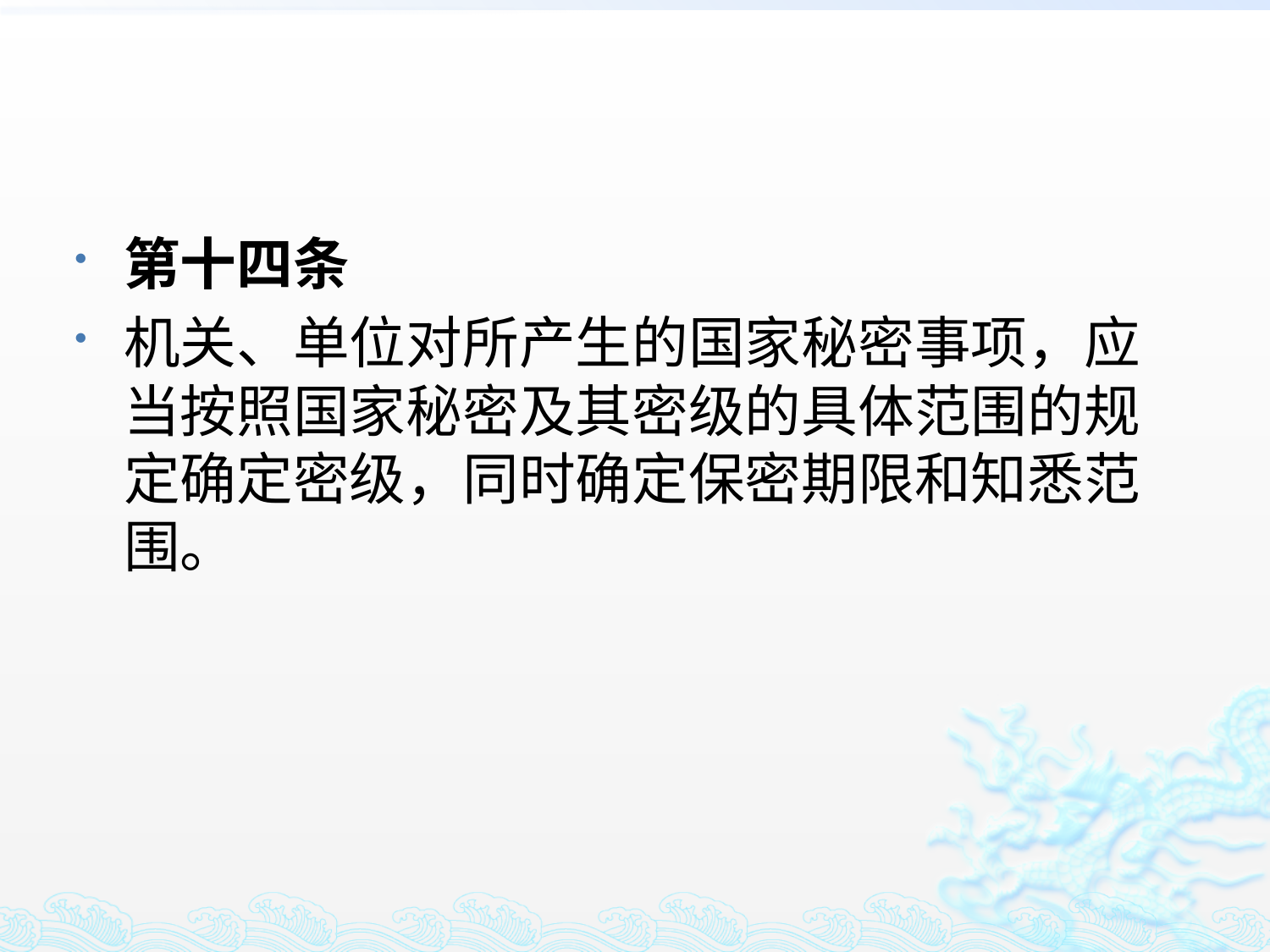

#
第十四条
机关、单位对所产生的国家秘密事项，应当按照国家秘密及其密级的具体范围的规定确定密级，同时确定保密期限和知悉范围。